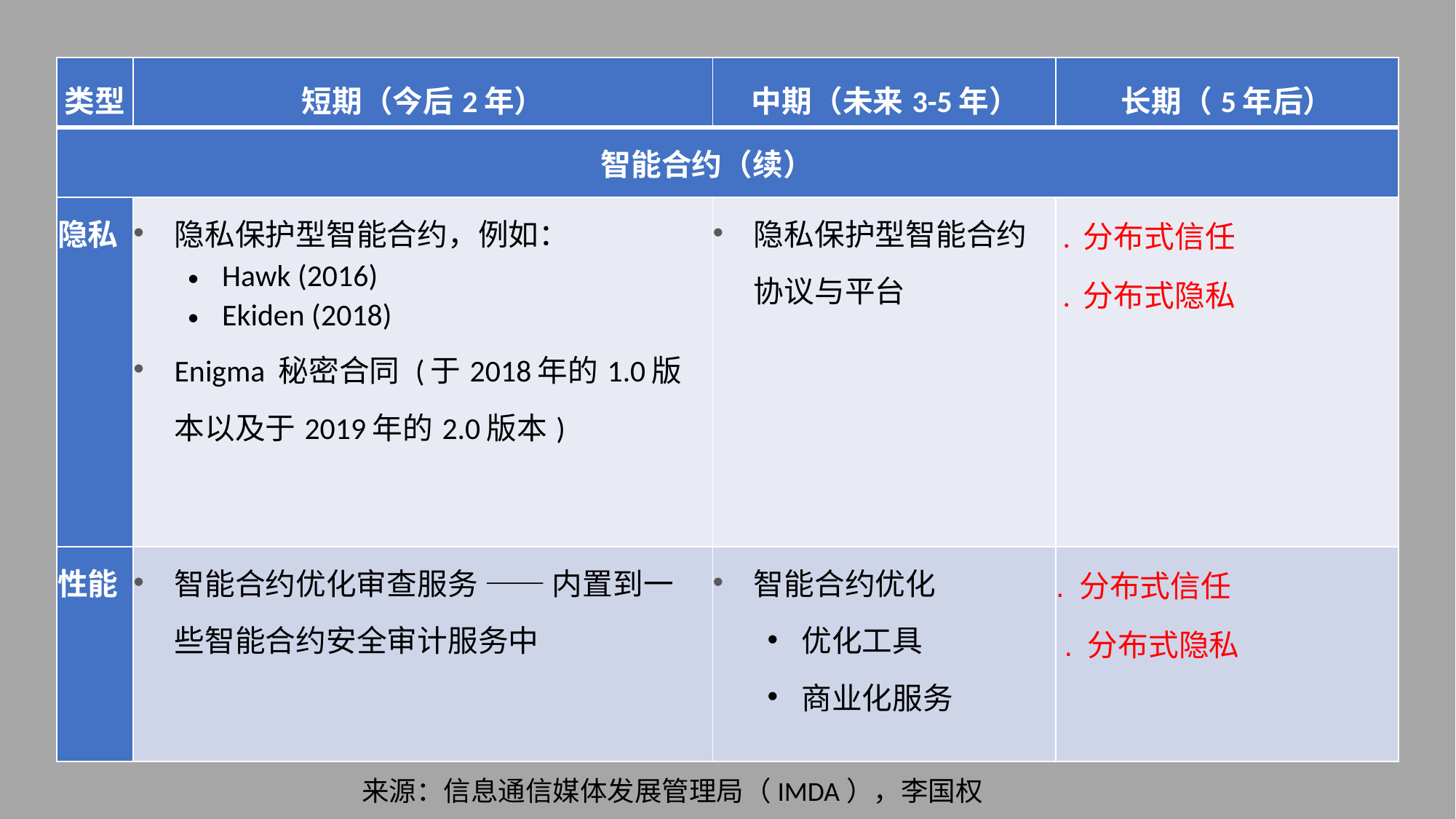

| 类型 | 短期（今后2年） | 中期（未来3-5年） | 长期（5年后） |
| --- | --- | --- | --- |
| 智能合约（续） |  |  |  |
| 隐私 | 隐私保护型智能合约，例如： Hawk (2016) Ekiden (2018) Enigma 秘密合同 (于2018年的1.0版本以及于2019年的2.0版本) | 隐私保护型智能合约协议与平台 | . 分布式信任 . 分布式隐私 |
| 性能 | 智能合约优化审查服务 —— 内置到一些智能合约安全审计服务中 | 智能合约优化 优化工具 商业化服务 | . 分布式信任 . 分布式隐私 |

来源：信息通信媒体发展管理局（IMDA），李国权